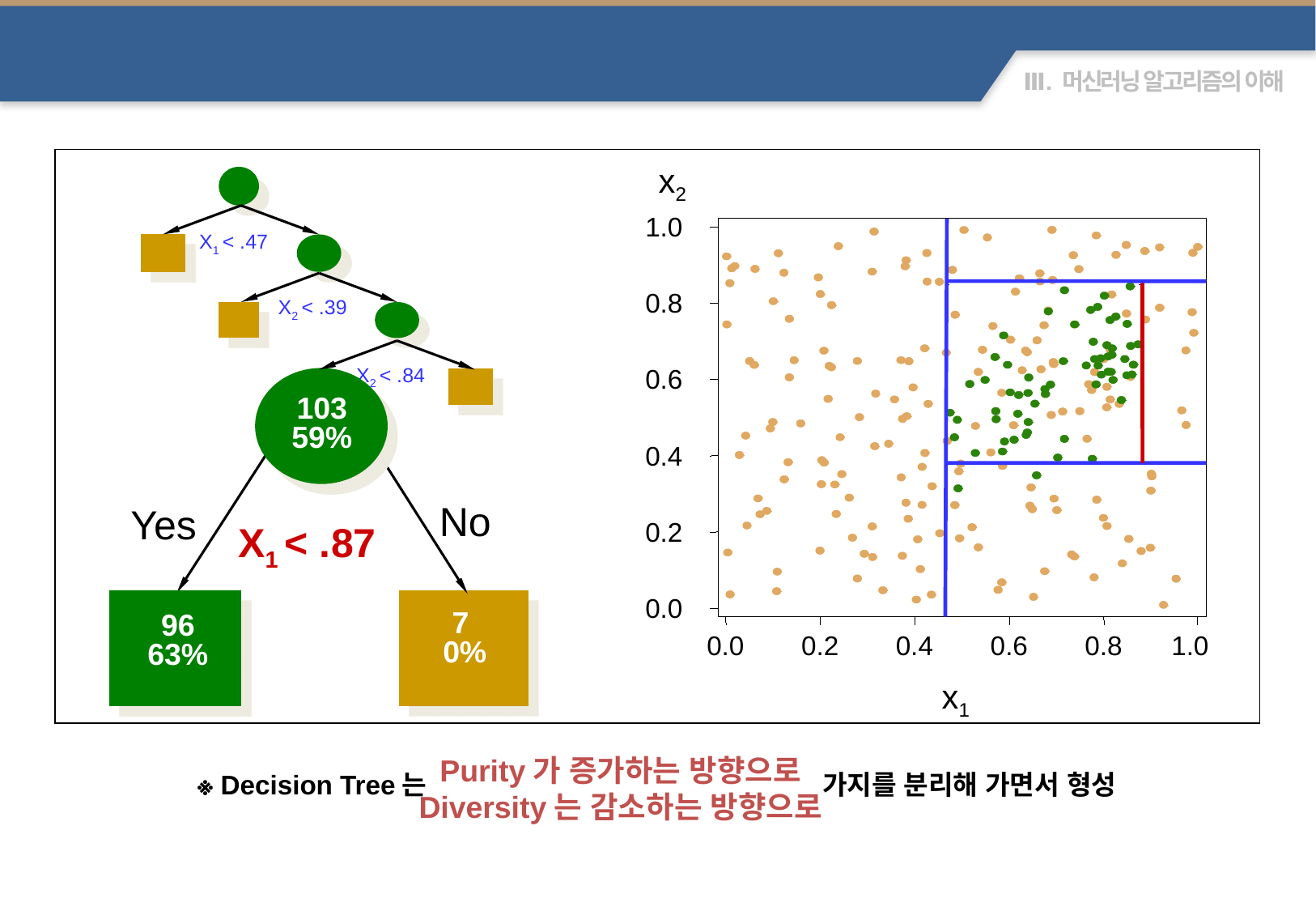

Growing a Decision Tree

x2

1.0

X1 < .47

X2 < .84

103
59%

No
Yes
X1 < .87

7
0%
96
63%

0.8

X2 < .39

0.6

0.4

0.2

0.0

0.0
0.2
0.4
0.6
0.8
1.0
x1
Purity가 증가하는 방향으로
Diversity는 감소하는 방향으로
※ Decision Tree는                                                     가지를 분리해 가면서 형성